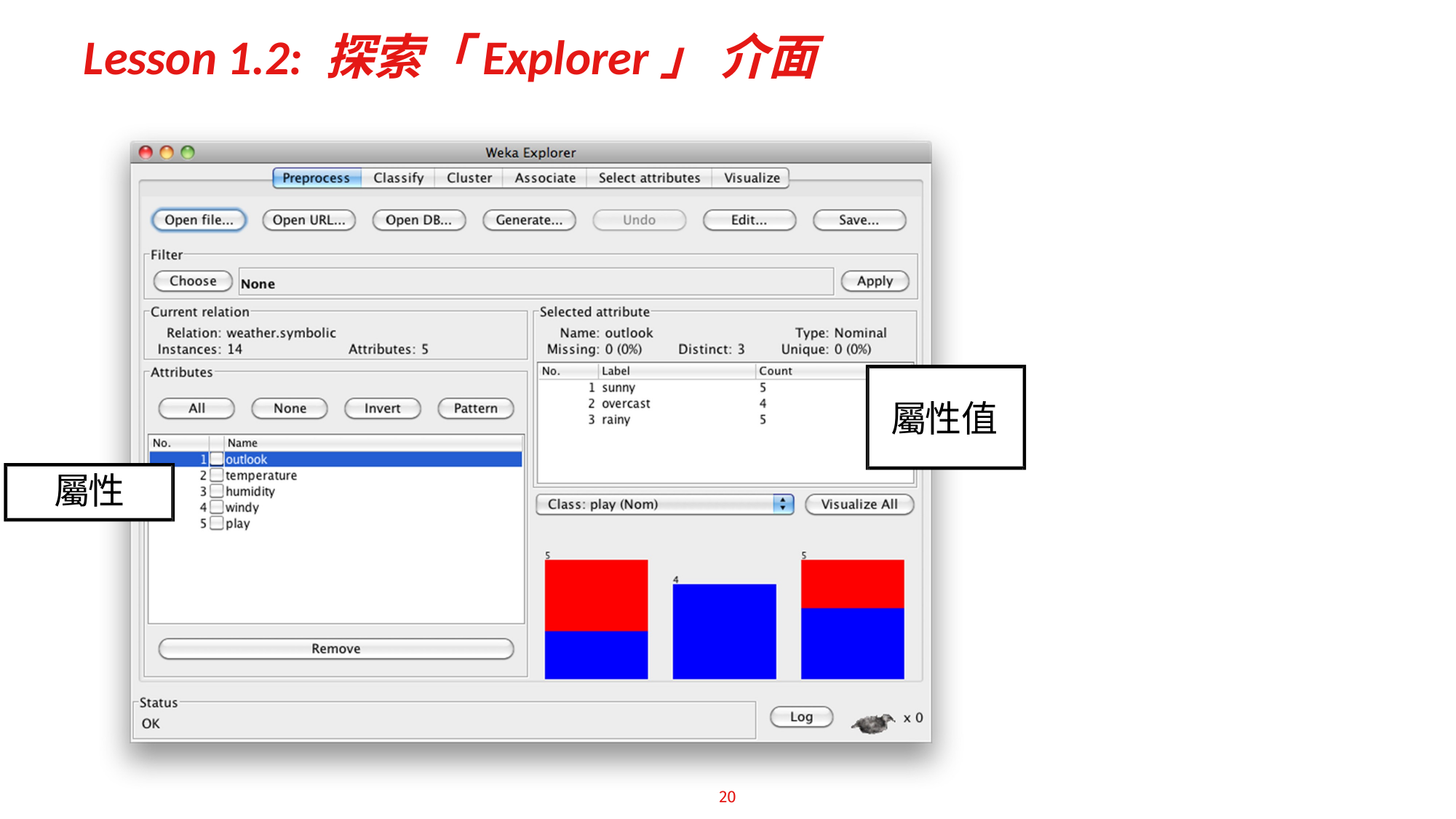

# Lesson 1.2: 探索「Explorer」 介面

屬性值
屬性
20